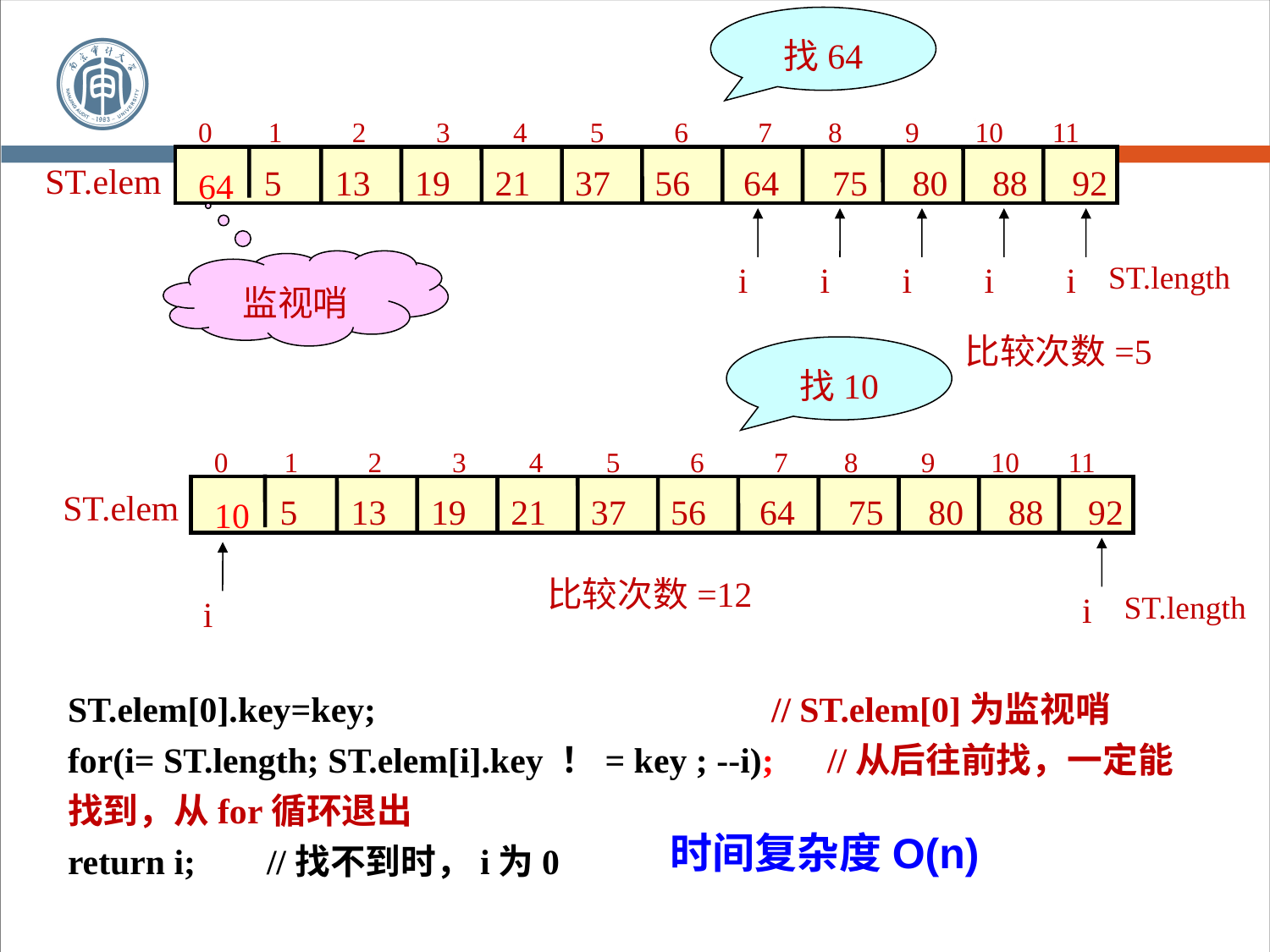

找64
0        1          2          3         4         5          6          7        8         9        10       11

         5      13     19     21     37     56      64      75     80     88     92
ST.elem
64

i

i

i

i

i
ST.length
监视哨
比较次数=5
找10
0        1          2          3         4         5          6          7        8         9        10       11

         5      13     19     21     37     56      64      75     80     88     92
ST.elem
10

i

i
比较次数=12
ST.length
ST.elem[0].key=key;     		                      // ST.elem[0]为监视哨
for(i= ST.length; ST.elem[i].key ！= key ; --i);      //从后往前找，一定能找到，从for循环退出
return i;        //找不到时，i为0
时间复杂度O(n)